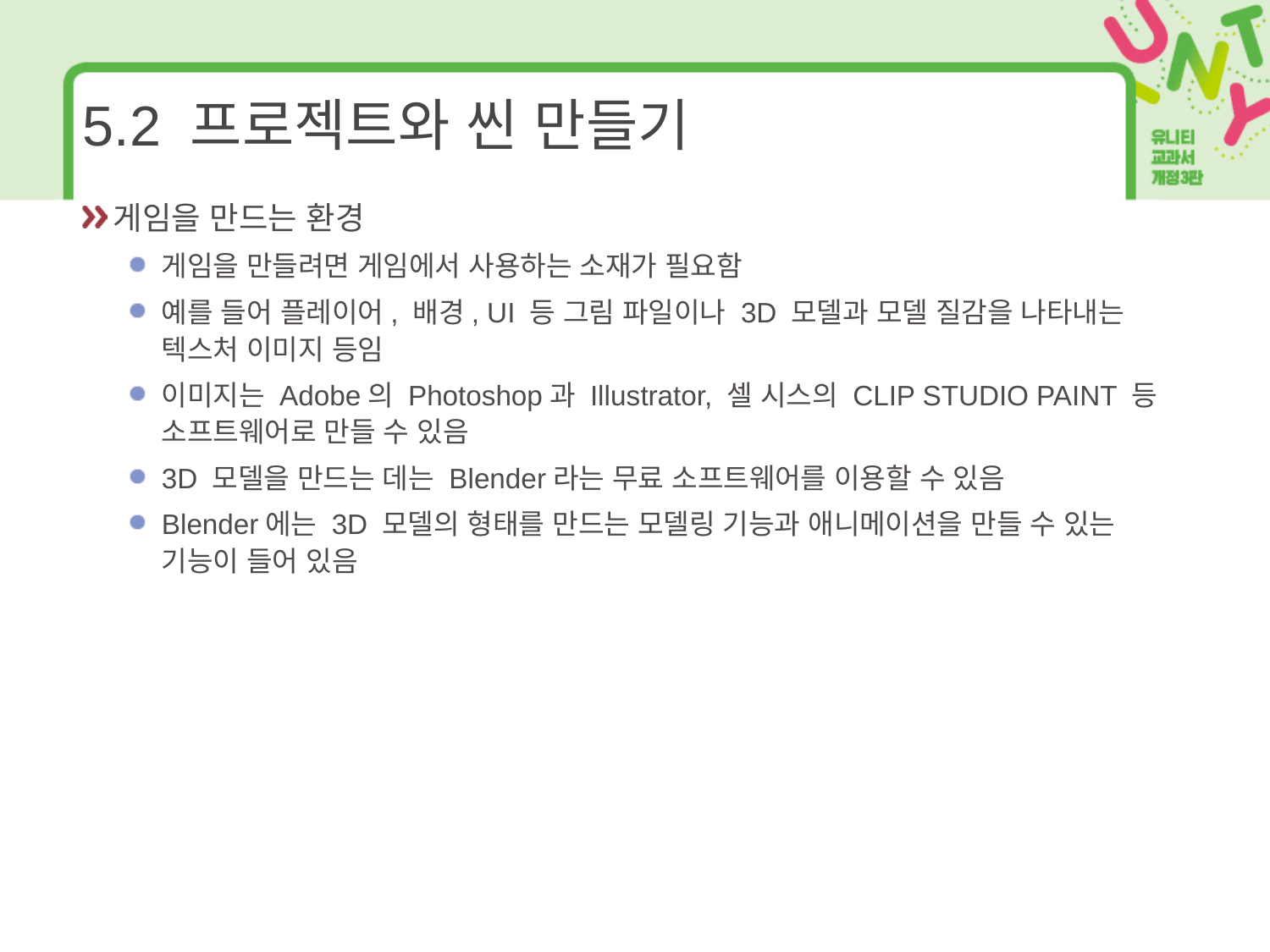

# 5.2 프로젝트와 씬 만들기
게임을 만드는 환경
게임을 만들려면 게임에서 사용하는 소재가 필요함
예를 들어 플레이어, 배경, UI 등 그림 파일이나 3D 모델과 모델 질감을 나타내는 텍스처 이미지 등임
이미지는 Adobe의 Photoshop과 Illustrator, 셀 시스의 CLIP STUDIO PAINT 등 소프트웨어로 만들 수 있음
3D 모델을 만드는 데는 Blender라는 무료 소프트웨어를 이용할 수 있음
Blender에는 3D 모델의 형태를 만드는 모델링 기능과 애니메이션을 만들 수 있는 기능이 들어 있음